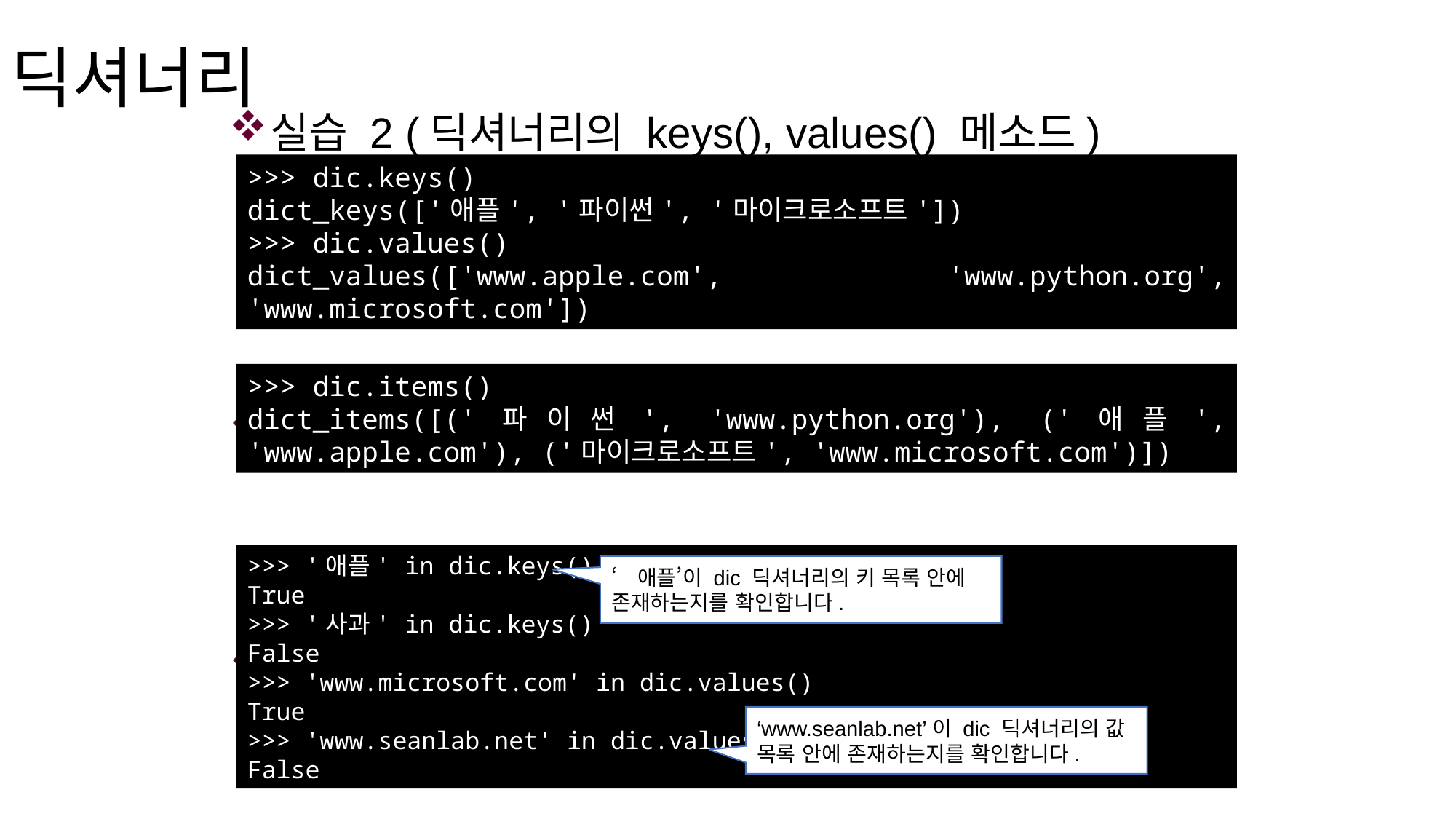

# 딕셔너리
실습 2 (딕셔너리의 keys(), values() 메소드)

실습 3 (딕셔너리의 items() 메소드)

실습 4 (in 연산자)
>>> dic.keys()
dict_keys(['애플', '파이썬', '마이크로소프트'])
>>> dic.values()
dict_values(['www.apple.com', 'www.python.org', 'www.microsoft.com'])
>>> dic.items()
dict_items([('파이썬', 'www.python.org'), ('애플', 'www.apple.com'), ('마이크로소프트', 'www.microsoft.com')])
>>> '애플' in dic.keys()
True
>>> '사과' in dic.keys()
False
>>> 'www.microsoft.com' in dic.values()
True
>>> 'www.seanlab.net' in dic.values()
False
‘애플’이 dic 딕셔너리의 키 목록 안에 존재하는지를 확인합니다.
‘www.seanlab.net’이 dic 딕셔너리의 값 목록 안에 존재하는지를 확인합니다.